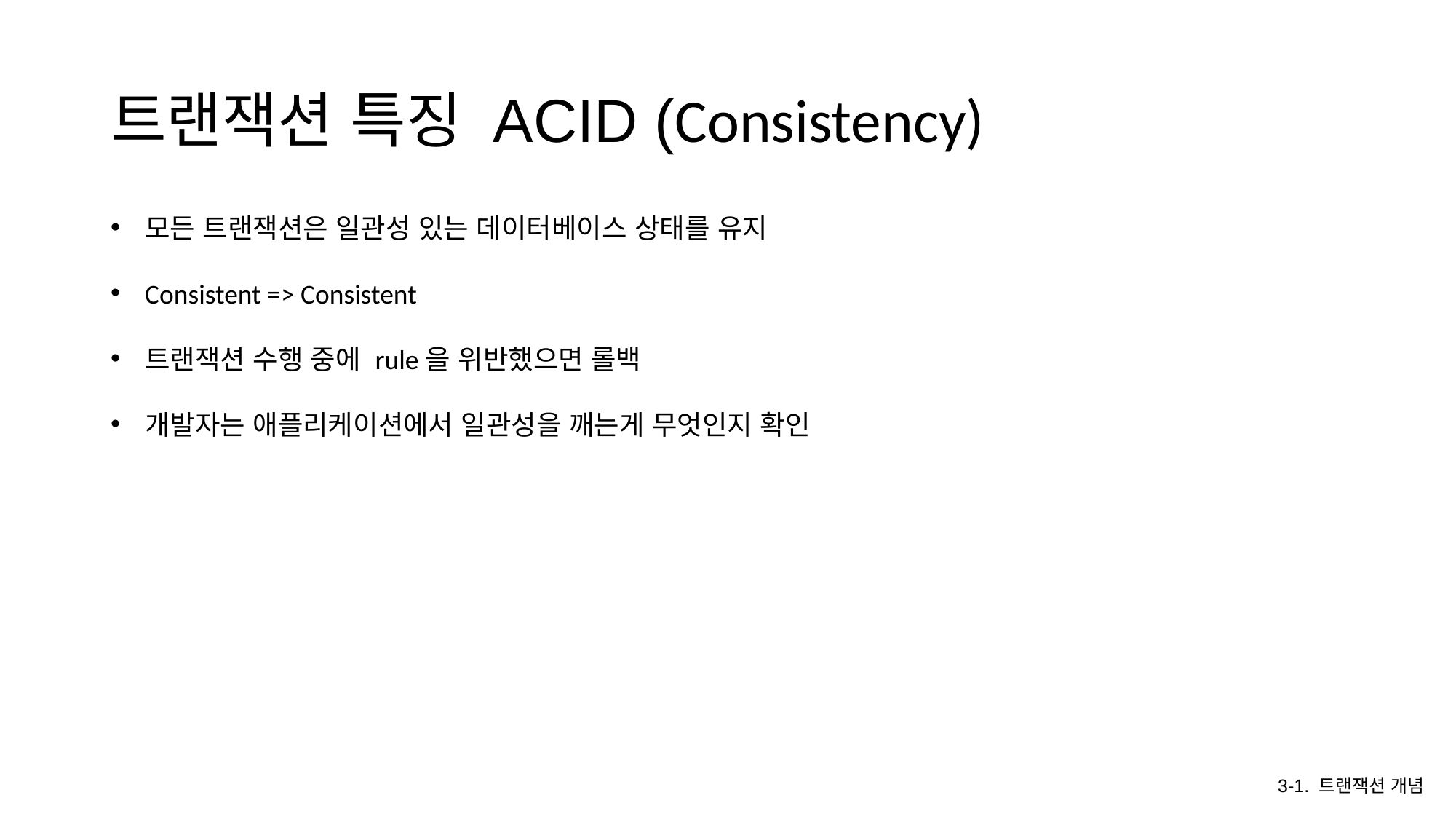

# 트랜잭션 특징 ACID (Consistency)
모든 트랜잭션은 일관성 있는 데이터베이스 상태를 유지

Consistent => Consistent

트랜잭션 수행 중에 rule을 위반했으면 롤백

개발자는 애플리케이션에서 일관성을 깨는게 무엇인지 확인
3-1. 트랜잭션 개념